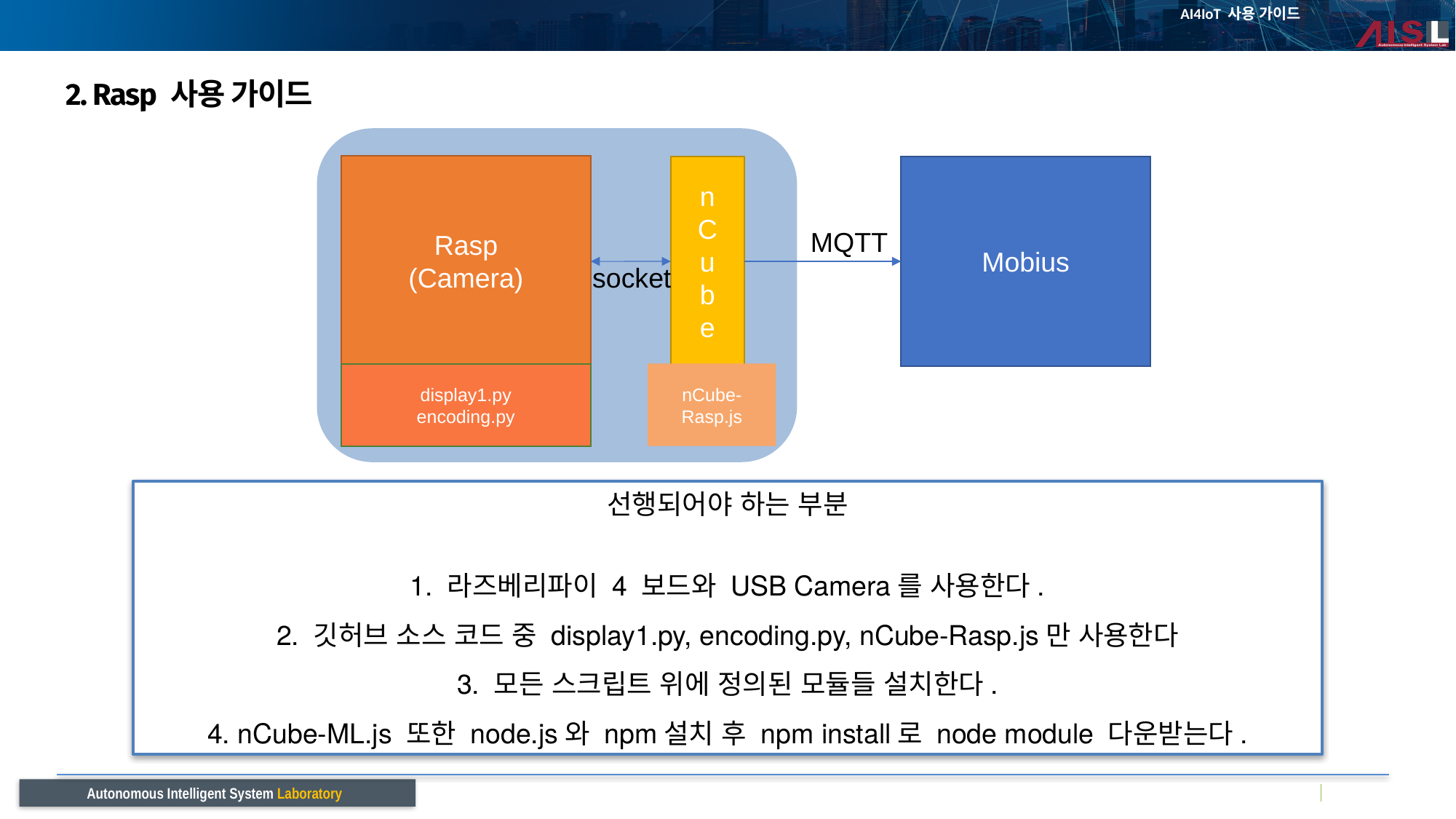

# 2. Rasp 사용 가이드

Rasp
(Camera)
n
C
u
b
e
Mobius
MQTT
socket
nCube-Rasp.js
display1.py
encoding.py
선행되어야 하는 부분

1. 라즈베리파이 4 보드와 USB Camera를 사용한다.
2. 깃허브 소스 코드 중 display1.py, encoding.py, nCube-Rasp.js만 사용한다
3. 모든 스크립트 위에 정의된 모듈들 설치한다.
4. nCube-ML.js 또한 node.js와 npm설치 후 npm install로 node module 다운받는다.